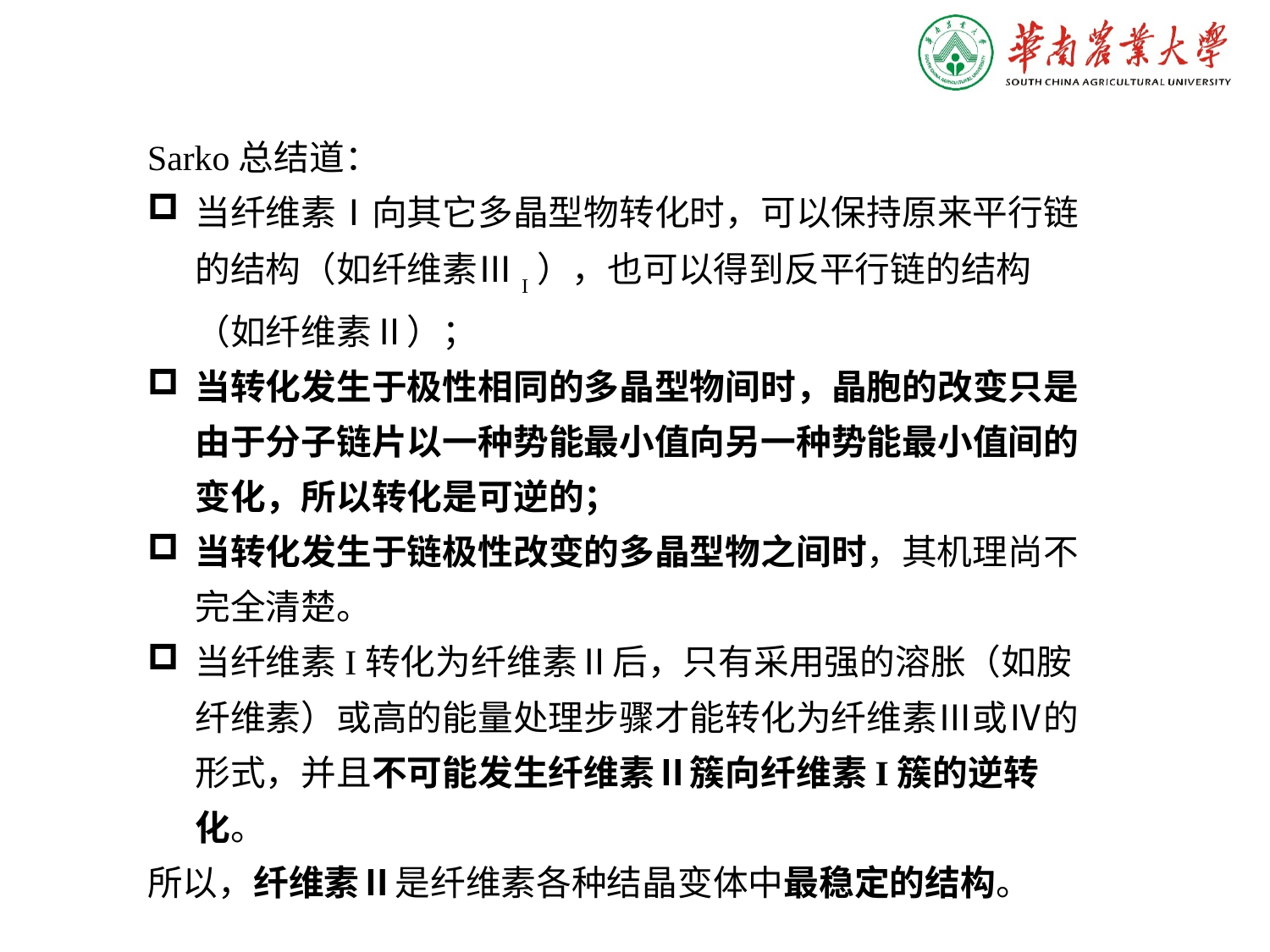

Sarko总结道：
当纤维素Ⅰ向其它多晶型物转化时，可以保持原来平行链的结构（如纤维素ⅢI），也可以得到反平行链的结构（如纤维素Ⅱ）；
当转化发生于极性相同的多晶型物间时，晶胞的改变只是由于分子链片以一种势能最小值向另一种势能最小值间的变化，所以转化是可逆的；
当转化发生于链极性改变的多晶型物之间时，其机理尚不完全清楚。
当纤维素I转化为纤维素Ⅱ后，只有采用强的溶胀（如胺纤维素）或高的能量处理步骤才能转化为纤维素Ⅲ或Ⅳ的形式，并且不可能发生纤维素Ⅱ簇向纤维素I簇的逆转化。
所以，纤维素Ⅱ是纤维素各种结晶变体中最稳定的结构。